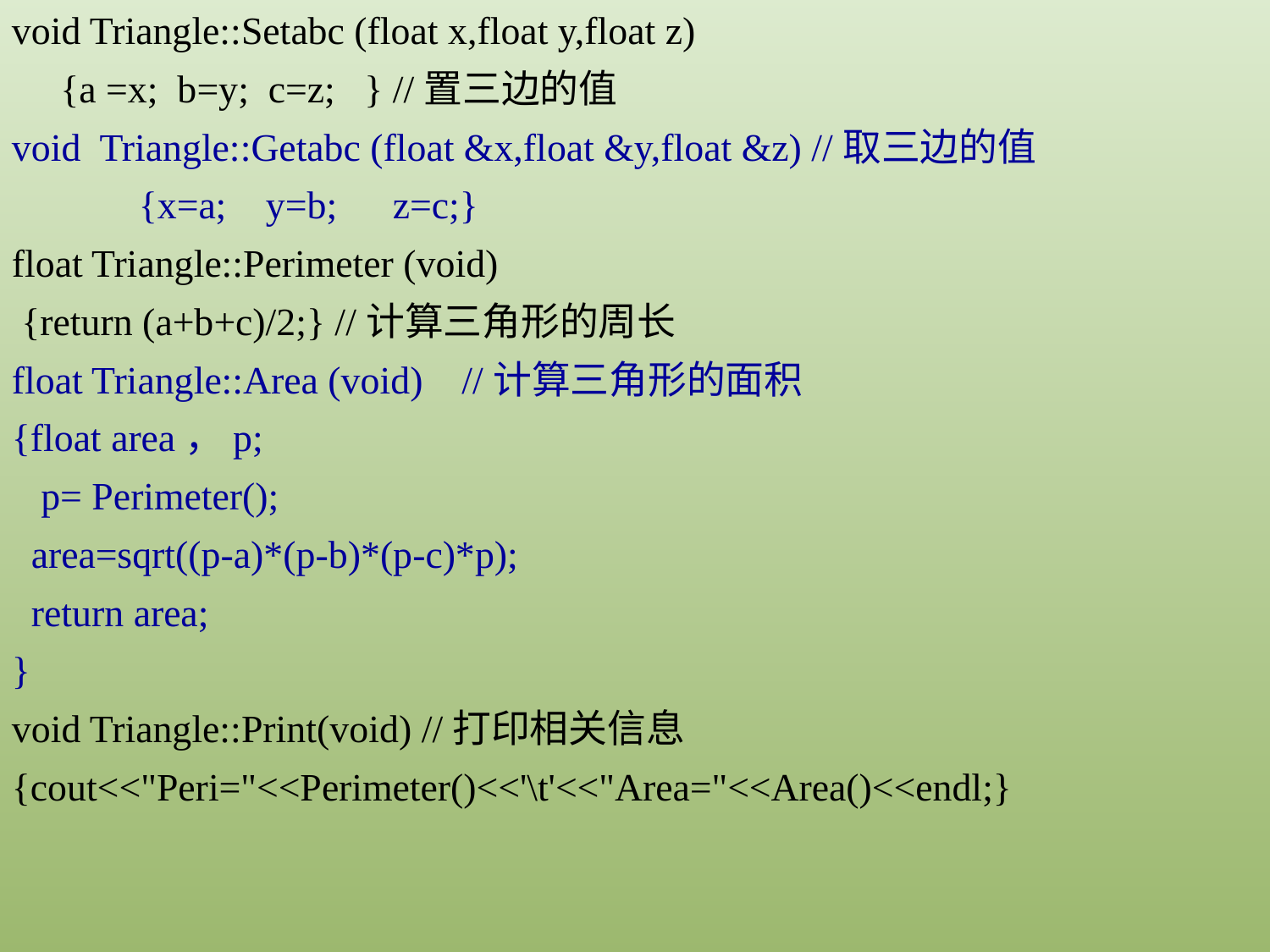

void Triangle::Setabc (float x,float y,float z)
     {a =x;  b=y;  c=z;   } //置三边的值
void  Triangle::Getabc (float &x,float &y,float &z) //取三边的值
	{x=a;	y=b;	z=c;}
float Triangle::Perimeter (void)
 {return (a+b+c)/2;} //计算三角形的周长
float Triangle::Area (void)    //计算三角形的面积
{float area，p;
   p= Perimeter();
  area=sqrt((p-a)*(p-b)*(p-c)*p);
  return area;
}
void Triangle::Print(void) //打印相关信息
{cout<<"Peri="<<Perimeter()<<'\t'<<"Area="<<Area()<<endl;}
630